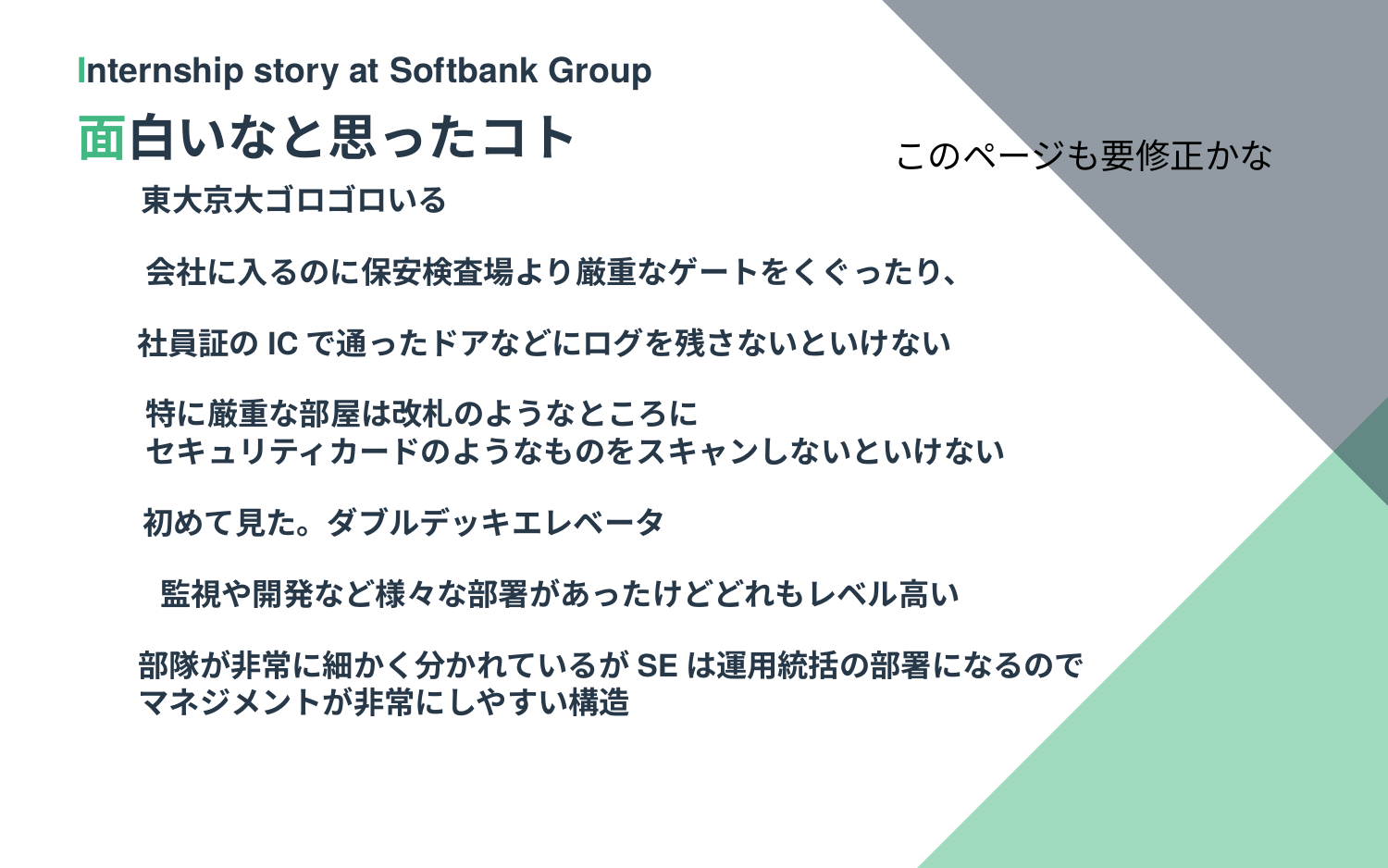

Internship story at Softbank Group
面白いなと思ったコト
このページも要修正かな
東大京大ゴロゴロいる
会社に入るのに保安検査場より厳重なゲートをくぐったり、
社員証のICで通ったドアなどにログを残さないといけない
特に厳重な部屋は改札のようなところに
セキュリティカードのようなものをスキャンしないといけない

初めて見た。ダブルデッキエレベータ
監視や開発など様々な部署があったけどどれもレベル高い
部隊が非常に細かく分かれているがSEは運用統括の部署になるので
マネジメントが非常にしやすい構造